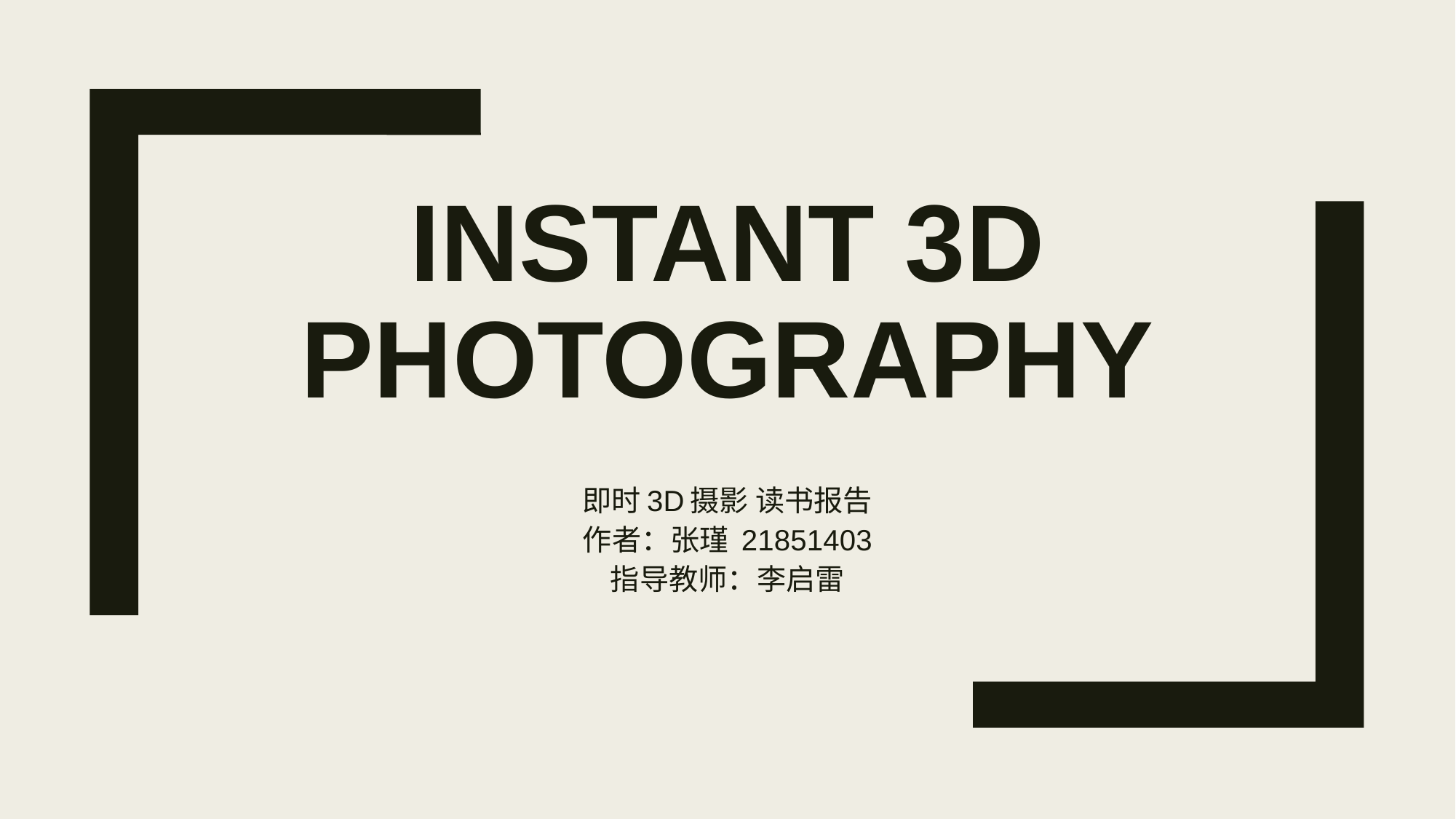

# Instant 3D Photography
即时3D摄影 读书报告
作者：张瑾 21851403
指导教师：李启雷